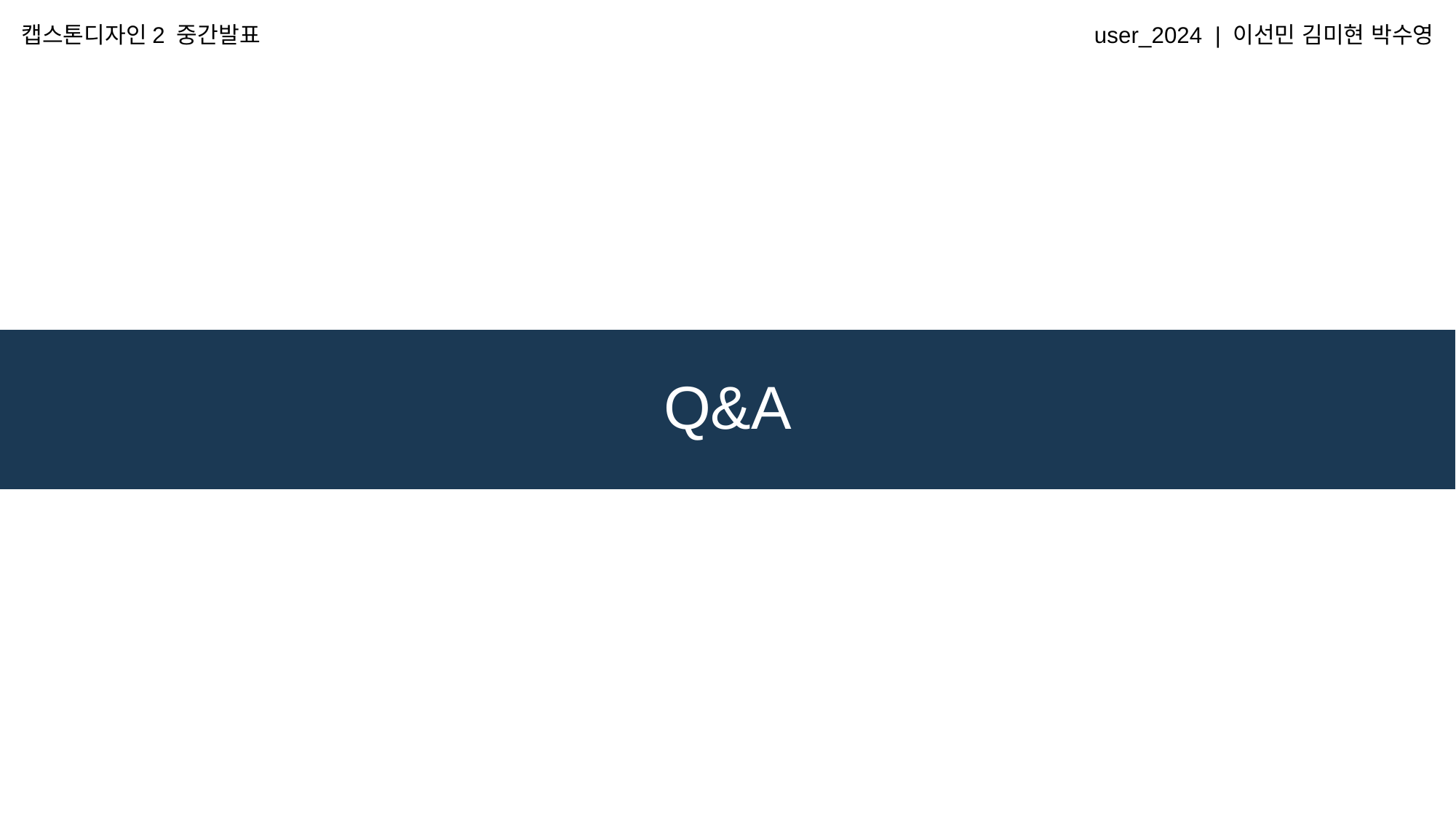

캡스톤디자인2 중간발표
user_2024  | 이선민 김미현 박수영
# Q&A